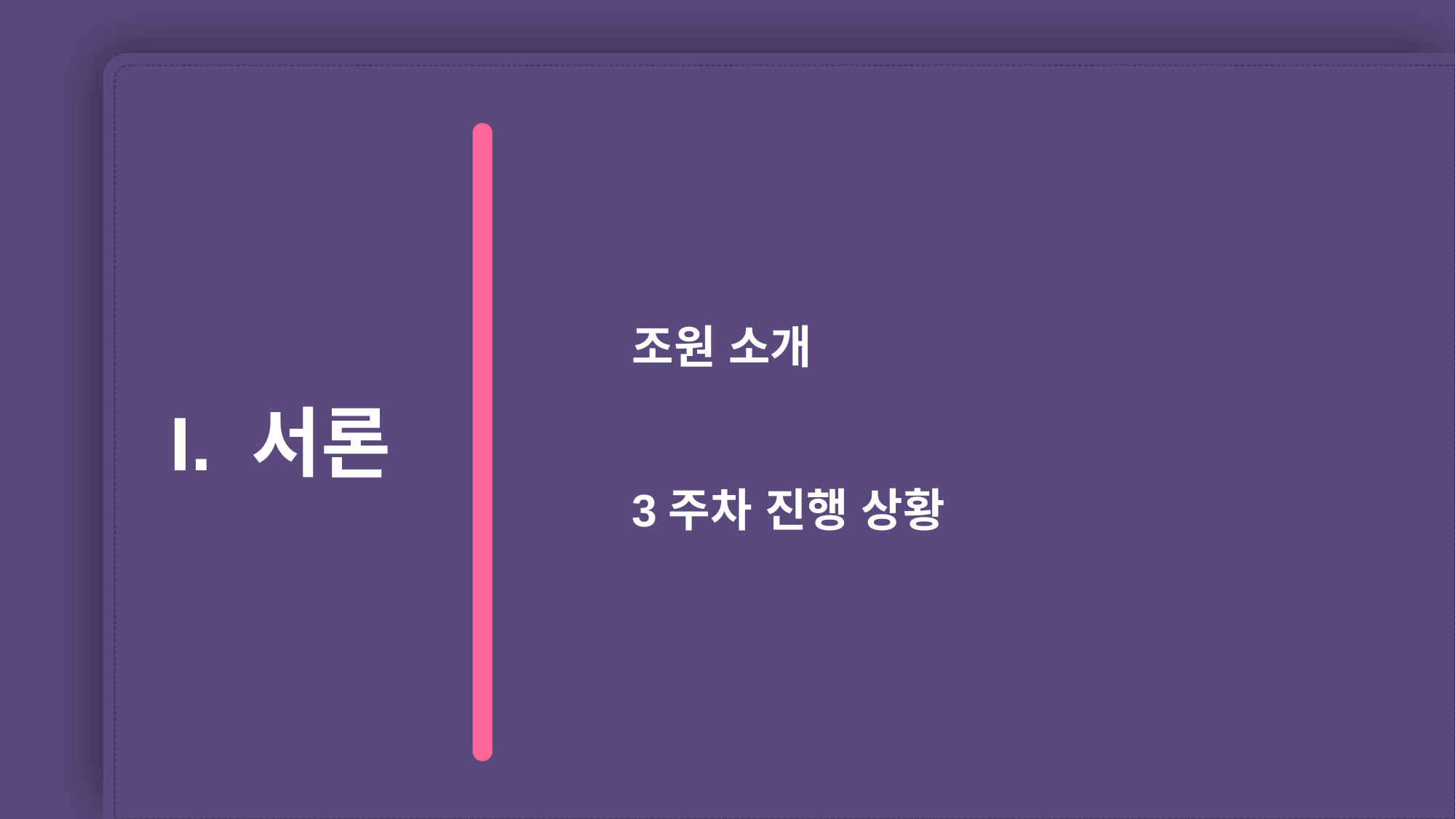

조원 소개

3주차 진행 상황
I. 서론